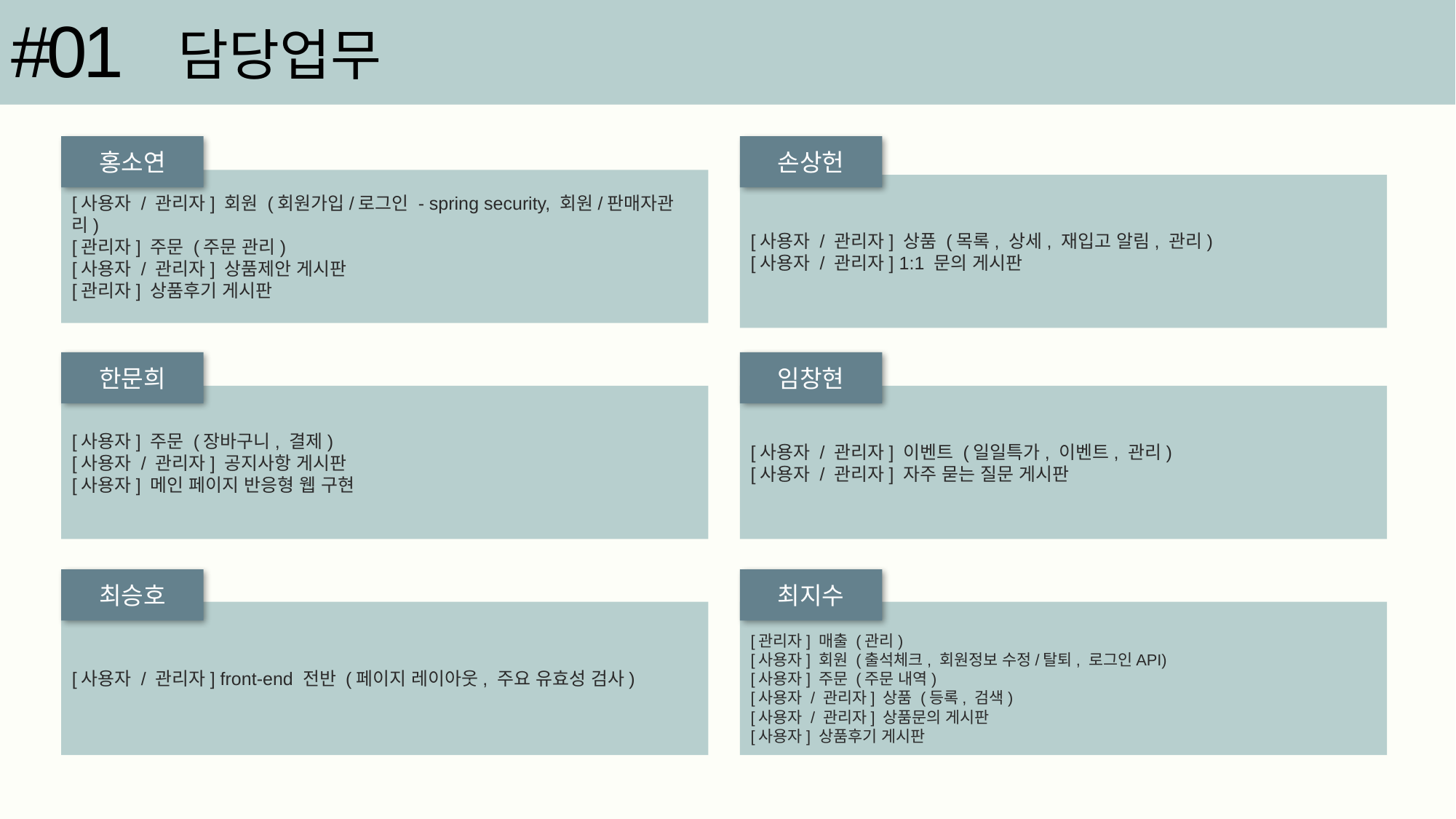

#01
담당업무
홍소연
손상헌
[사용자 / 관리자] 회원 (회원가입/로그인 - spring security, 회원/판매자관리)
[관리자] 주문 (주문 관리)
[사용자 / 관리자] 상품제안 게시판
[관리자] 상품후기 게시판
[사용자 / 관리자] 상품 (목록, 상세, 재입고 알림, 관리)
[사용자 / 관리자] 1:1 문의 게시판
한문희
임창현
[사용자] 주문 (장바구니, 결제)
[사용자 / 관리자] 공지사항 게시판
[사용자] 메인 페이지 반응형 웹 구현
[사용자 / 관리자] 이벤트 (일일특가, 이벤트, 관리)
[사용자 / 관리자] 자주 묻는 질문 게시판
최승호
최지수
[사용자 / 관리자] front-end 전반 (페이지 레이아웃, 주요 유효성 검사)

[관리자] 매출 (관리)
[사용자] 회원 (출석체크, 회원정보 수정/탈퇴, 로그인API)
[사용자] 주문 (주문 내역)
[사용자 / 관리자] 상품 (등록, 검색)
[사용자 / 관리자] 상품문의 게시판
[사용자] 상품후기 게시판